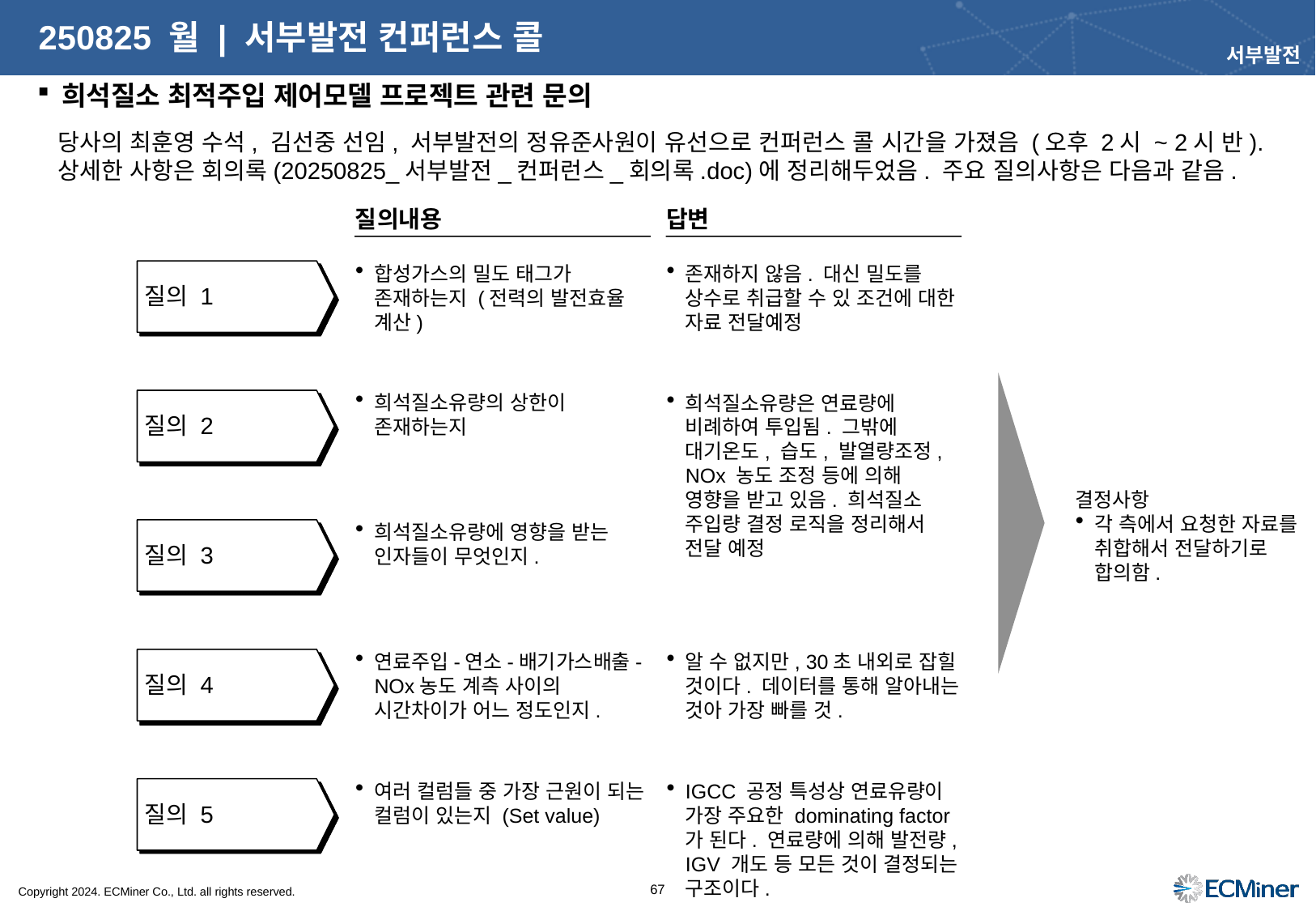

# 250825 월 | 서부발전 컨퍼런스 콜
서부발전
희석질소 최적주입 제어모델 프로젝트 관련 문의

당사의 최훈영 수석, 김선중 선임, 서부발전의 정유준사원이 유선으로 컨퍼런스 콜 시간을 가졌음 (오후 2시 ~ 2시 반). 상세한 사항은 회의록(20250825_서부발전_컨퍼런스_회의록.doc)에 정리해두었음. 주요 질의사항은 다음과 같음.
질의내용
답변

질의 1
합성가스의 밀도 태그가 존재하는지 (전력의 발전효율 계산)
존재하지 않음. 대신 밀도를 상수로 취급할 수 있 조건에 대한 자료 전달예정

질의 2
희석질소유량의 상한이 존재하는지
희석질소유량은 연료량에 비례하여 투입됨. 그밖에 대기온도, 습도, 발열량조정, NOx 농도 조정 등에 의해 영향을 받고 있음. 희석질소 주입량 결정 로직을 정리해서 전달 예정
결정사항
각 측에서 요청한 자료를 취합해서 전달하기로 합의함.

질의 3
희석질소유량에 영향을 받는 인자들이 무엇인지.

질의 4
연료주입-연소-배기가스배출-NOx농도 계측 사이의 시간차이가 어느 정도인지.
알 수 없지만, 30초 내외로 잡힐 것이다. 데이터를 통해 알아내는 것아 가장 빠를 것.

질의 5
여러 컬럼들 중 가장 근원이 되는 컬럼이 있는지 (Set value)
IGCC 공정 특성상 연료유량이 가장 주요한 dominating factor가 된다. 연료량에 의해 발전량, IGV 개도 등 모든 것이 결정되는 구조이다.